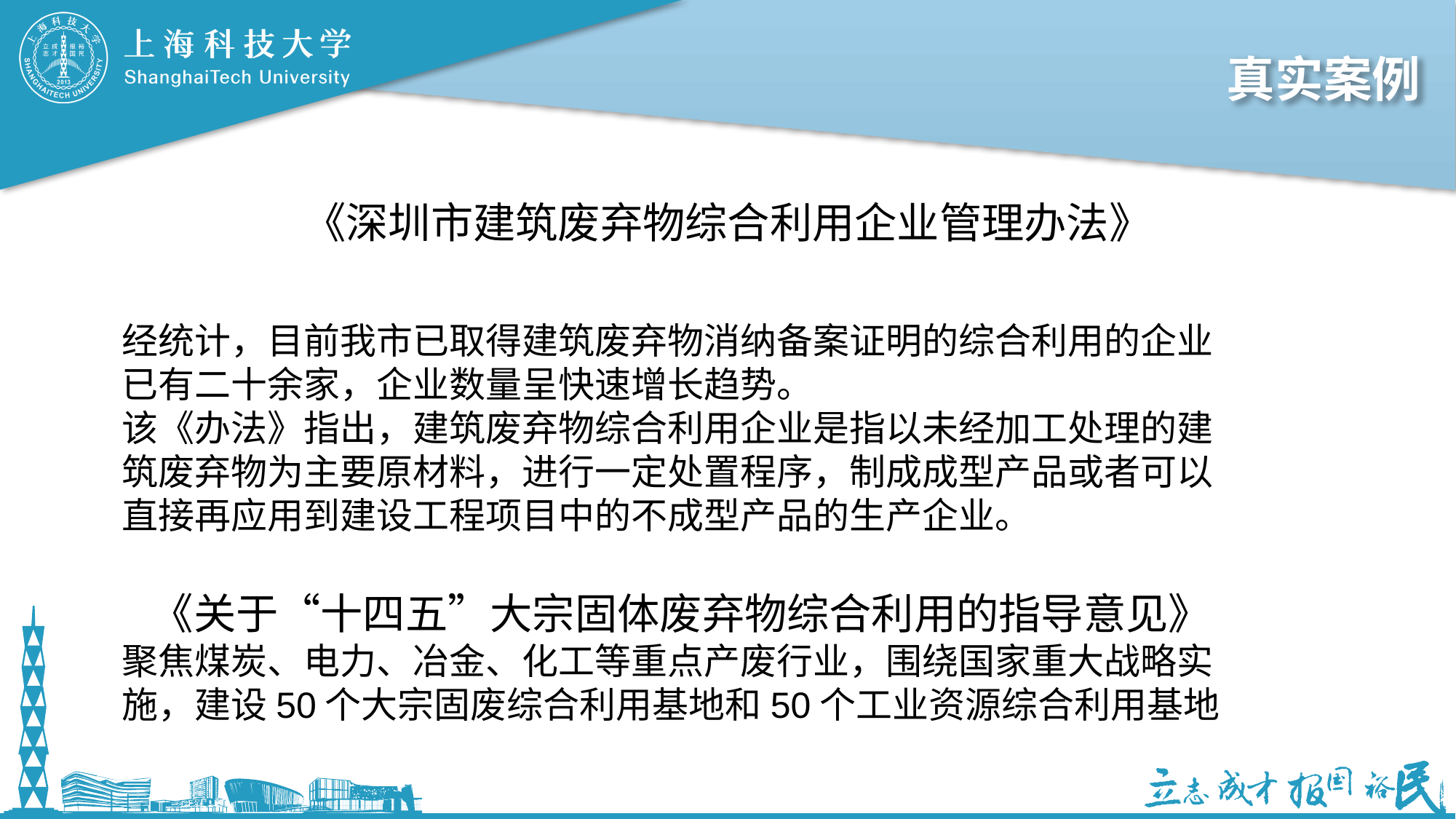

# 真实案例
《深圳市建筑废弃物综合利用企业管理办法》
经统计，目前我市已取得建筑废弃物消纳备案证明的综合利用的企业已有二十余家，企业数量呈快速增长趋势。
该《办法》指出，建筑废弃物综合利用企业是指以未经加工处理的建筑废弃物为主要原材料，进行一定处置程序，制成成型产品或者可以直接再应用到建设工程项目中的不成型产品的生产企业。

《关于“十四五”大宗固体废弃物综合利用的指导意见》
聚焦煤炭、电力、冶金、化工等重点产废行业，围绕国家重大战略实施，建设50个大宗固废综合利用基地和50个工业资源综合利用基地